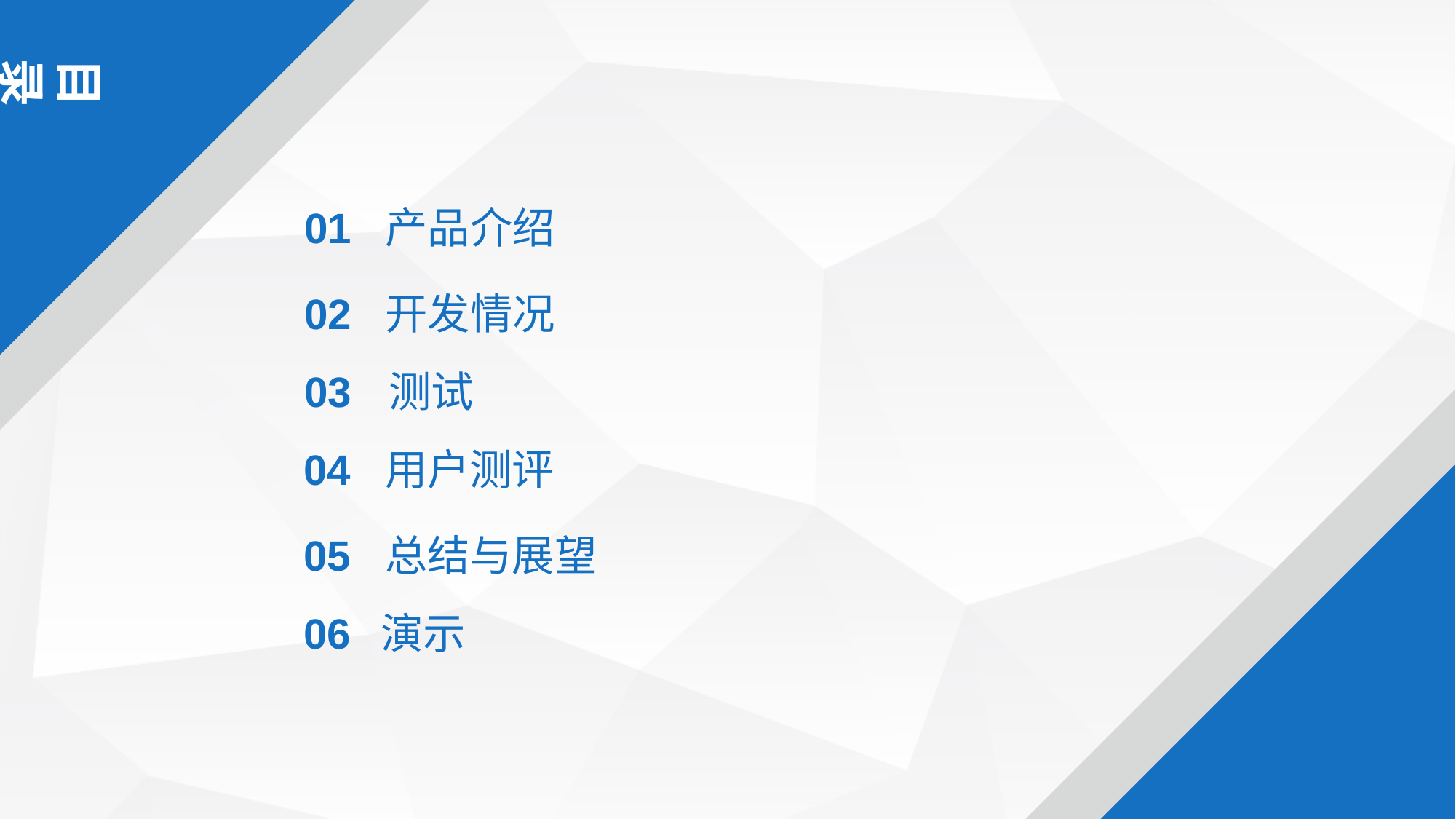

目录
01  产品介绍
02  开发情况
03   测试

04  用户测评

05  总结与展望
06   演示